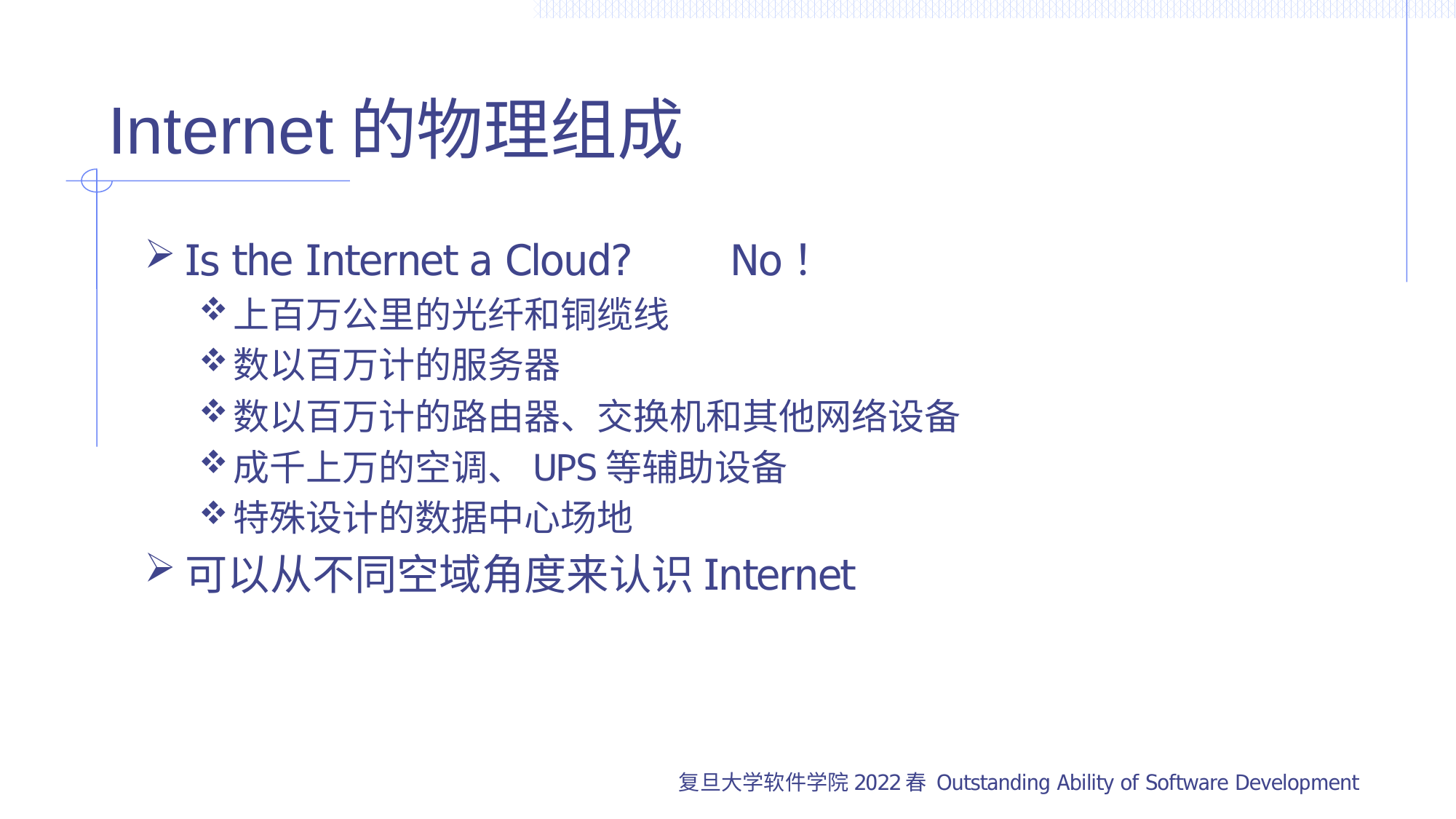

# Internet的物理组成
Is the Internet a Cloud?	No！
上百万公里的光纤和铜缆线
数以百万计的服务器
数以百万计的路由器、交换机和其他网络设备
成千上万的空调、UPS等辅助设备
特殊设计的数据中心场地
可以从不同空域角度来认识Internet